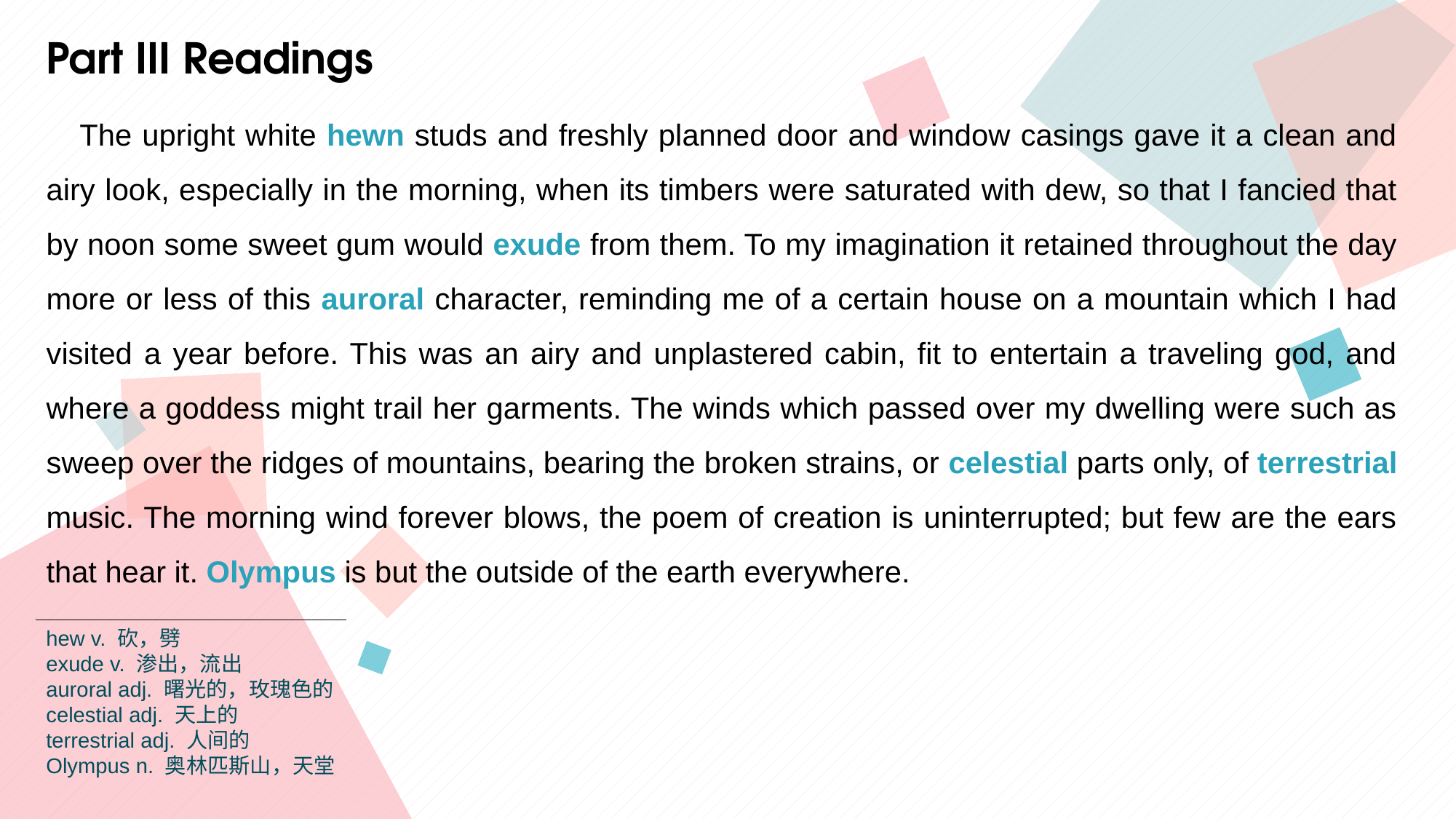

Part III Readings
    The upright white hewn studs and freshly planned door and window casings gave it a clean and airy look, especially in the morning, when its timbers were saturated with dew, so that I fancied that by noon some sweet gum would exude from them. To my imagination it retained throughout the day more or less of this auroral character, reminding me of a certain house on a mountain which I had visited a year before. This was an airy and unplastered cabin, fit to entertain a traveling god, and where a goddess might trail her garments. The winds which passed over my dwelling were such as sweep over the ridges of mountains, bearing the broken strains, or celestial parts only, of terrestrial music. The morning wind forever blows, the poem of creation is uninterrupted; but few are the ears that hear it. Olympus is but the outside of the earth everywhere.
hew v. 砍，劈
exude v. 渗出，流出
auroral adj. 曙光的，玫瑰色的
celestial adj. 天上的
terrestrial adj. 人间的
Olympus n. 奥林匹斯山，天堂